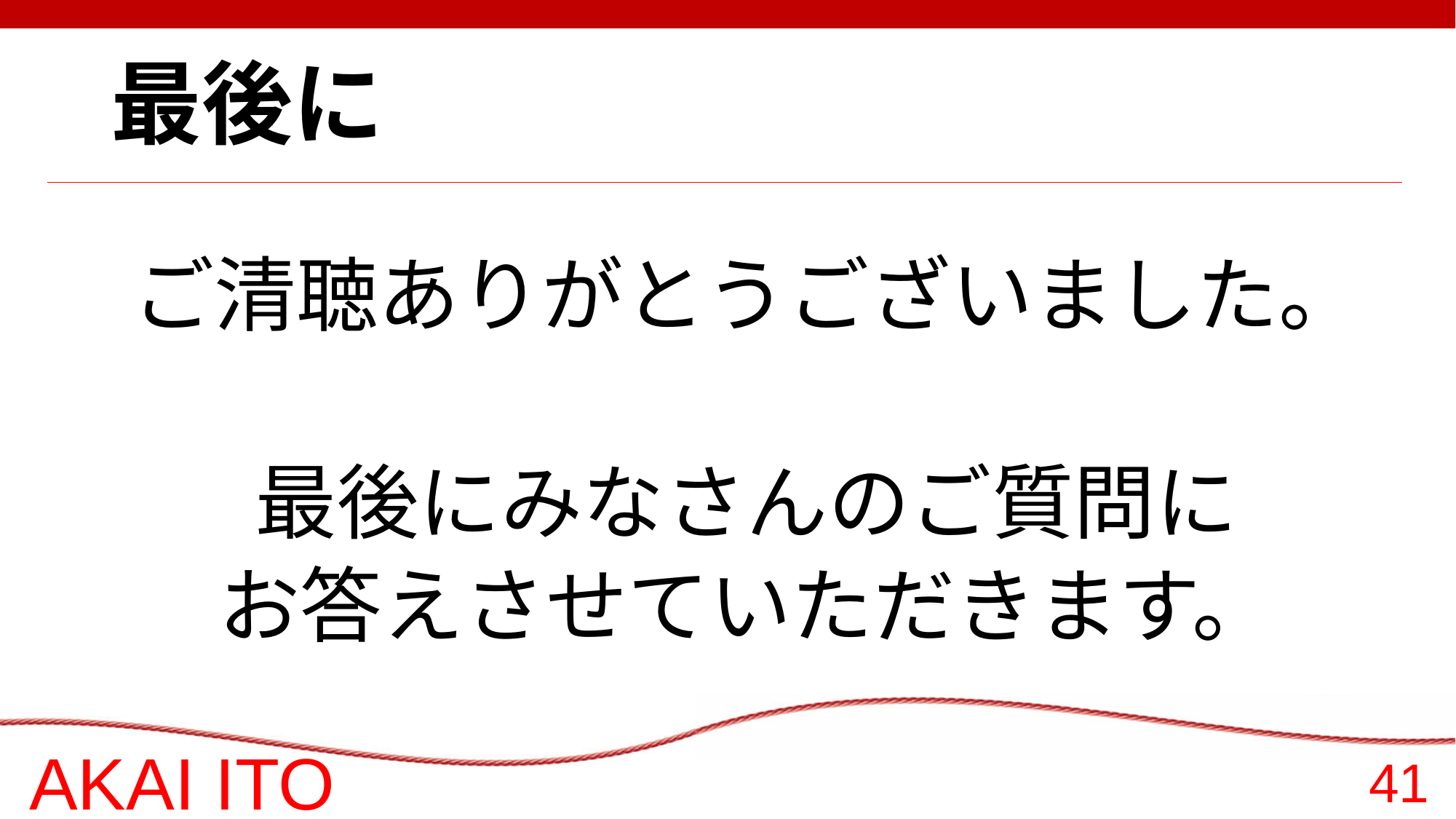

最後に
ご清聴ありがとうございました。

最後にみなさんのご質問に
お答えさせていただきます。
AKAI ITO
41